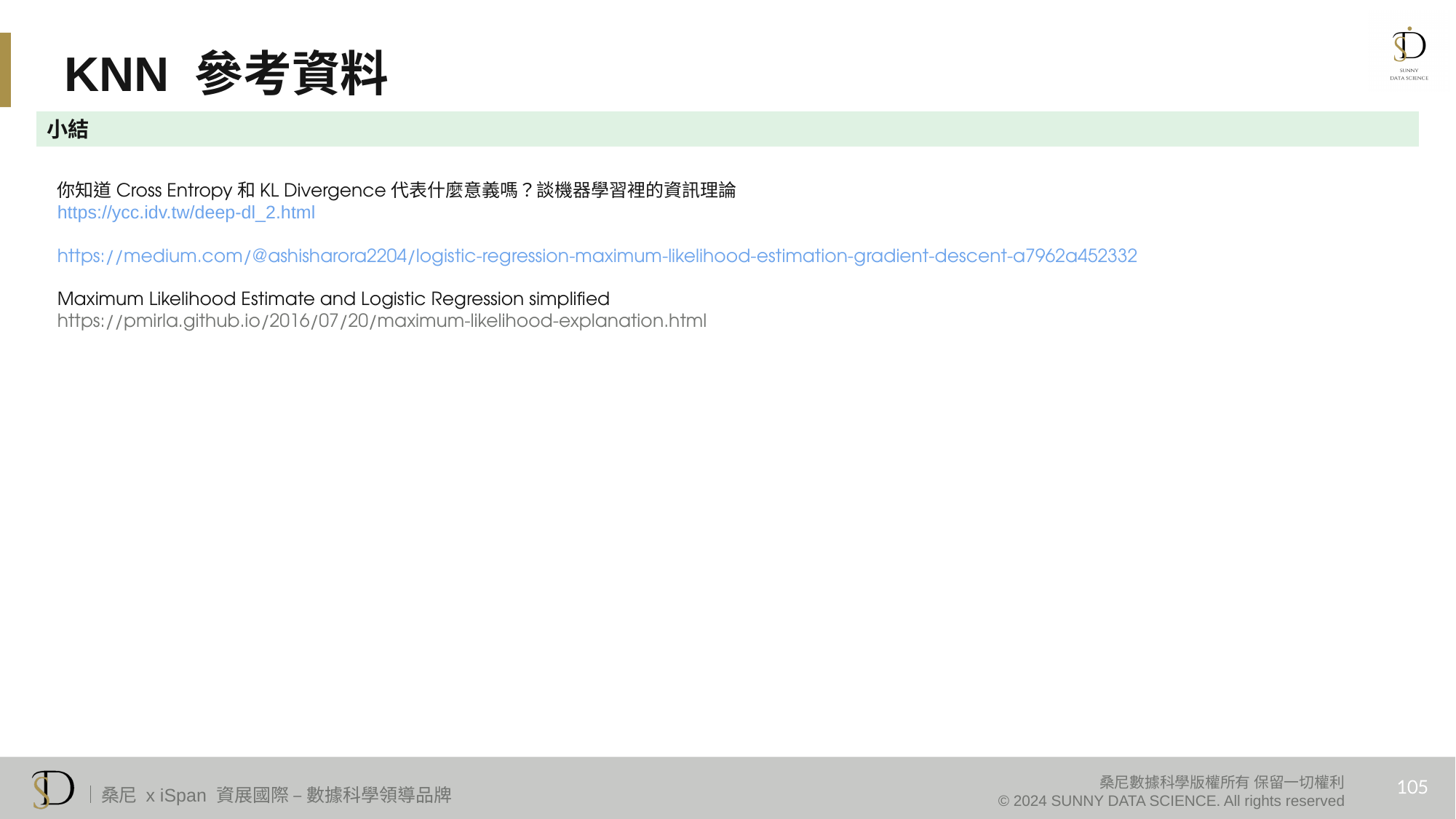

KNN 參考資料
小結
你知道Cross Entropy和KL Divergence代表什麼意義嗎？談機器學習裡的資訊理論
https://ycc.idv.tw/deep-dl_2.html

https://medium.com/@ashisharora2204/logistic-regression-maximum-likelihood-estimation-gradient-descent-a7962a452332

Maximum Likelihood Estimate and Logistic Regression simplified
https://pmirla.github.io/2016/07/20/maximum-likelihood-explanation.html